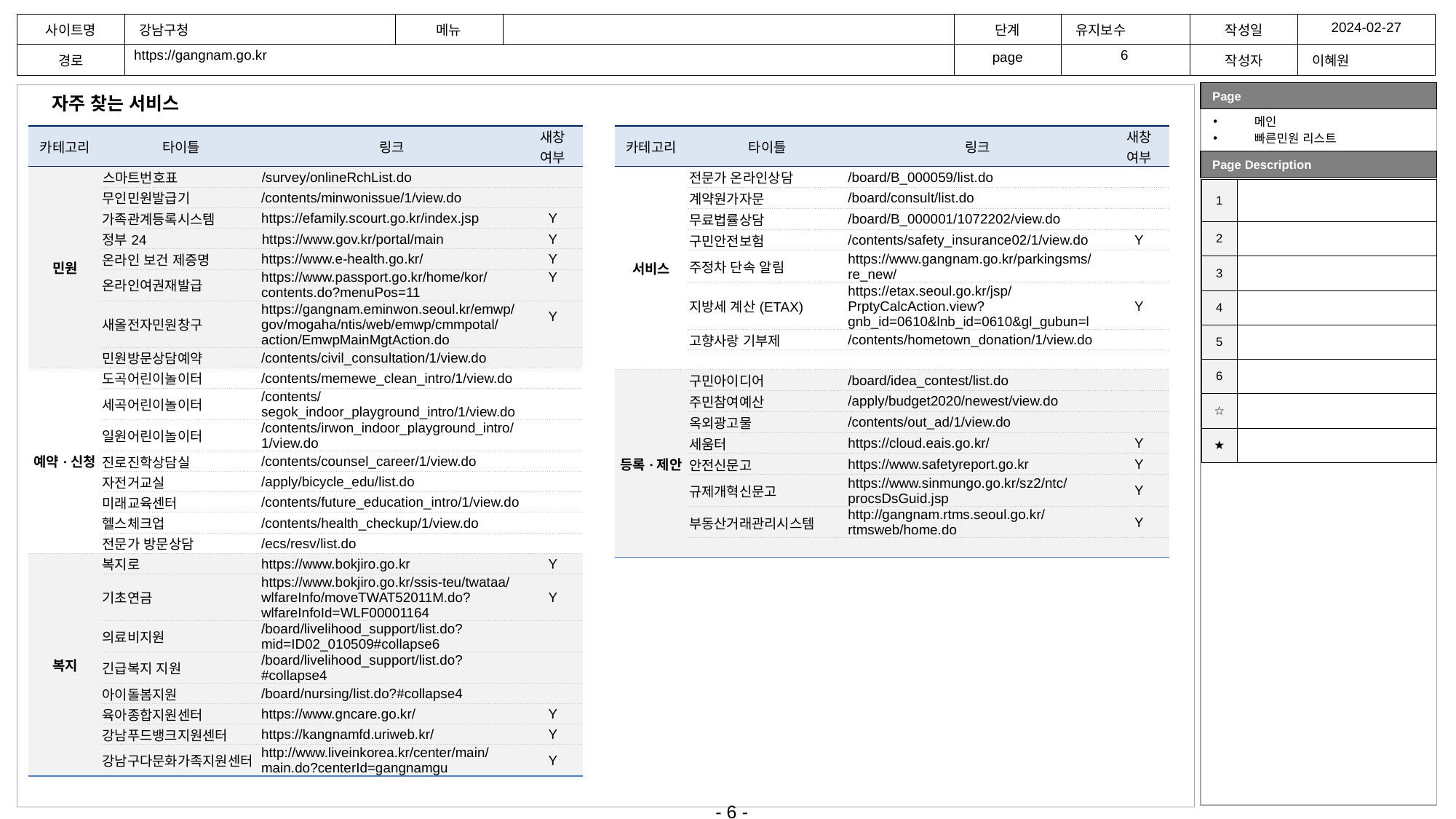

2024-02-27
6
https://gangnam.go.kr
자주 찾는 서비스
메인
빠른민원 리스트
| 카테고리 | 타이틀 | 링크 | 새창 여부 |
| --- | --- | --- | --- |
| 민원 | 스마트번호표 | /survey/onlineRchList.do |  |
|  | 무인민원발급기 | /contents/minwonissue/1/view.do |  |
|  | 가족관계등록시스템 | https://efamily.scourt.go.kr/index.jsp | Y |
|  | 정부24 | https://www.gov.kr/portal/main | Y |
|  | 온라인 보건 제증명 | https://www.e-health.go.kr/ | Y |
|  | 온라인여권재발급 | https://www.passport.go.kr/home/kor/contents.do?menuPos=11 | Y |
|  | 새올전자민원창구 | https://gangnam.eminwon.seoul.kr/emwp/gov/mogaha/ntis/web/emwp/cmmpotal/action/EmwpMainMgtAction.do | Y |
|  | 민원방문상담예약 | /contents/civil\_consultation/1/view.do |  |
| 예약·신청 | 도곡어린이놀이터 | /contents/memewe\_clean\_intro/1/view.do |  |
|  | 세곡어린이놀이터 | /contents/segok\_indoor\_playground\_intro/1/view.do |  |
|  | 일원어린이놀이터 | /contents/irwon\_indoor\_playground\_intro/1/view.do |  |
|  | 진로진학상담실 | /contents/counsel\_career/1/view.do |  |
|  | 자전거교실 | /apply/bicycle\_edu/list.do |  |
|  | 미래교육센터 | /contents/future\_education\_intro/1/view.do |  |
|  | 헬스체크업 | /contents/health\_checkup/1/view.do |  |
|  | 전문가 방문상담 | /ecs/resv/list.do |  |
| 복지 | 복지로 | https://www.bokjiro.go.kr | Y |
|  | 기초연금 | https://www.bokjiro.go.kr/ssis-teu/twataa/wlfareInfo/moveTWAT52011M.do?wlfareInfoId=WLF00001164 | Y |
|  | 의료비지원 | /board/livelihood\_support/list.do?mid=ID02\_010509#collapse6 |  |
|  | 긴급복지 지원 | /board/livelihood\_support/list.do?#collapse4 |  |
|  | 아이돌봄지원 | /board/nursing/list.do?#collapse4 |  |
|  | 육아종합지원센터 | https://www.gncare.go.kr/ | Y |
|  | 강남푸드뱅크지원센터 | https://kangnamfd.uriweb.kr/ | Y |
|  | 강남구다문화가족지원센터 | http://www.liveinkorea.kr/center/main/main.do?centerId=gangnamgu | Y |
| 카테고리 | 타이틀 | 링크 | 새창 여부 |
| --- | --- | --- | --- |
| 서비스 | 전문가 온라인상담 | /board/B\_000059/list.do |  |
|  | 계약원가자문 | /board/consult/list.do |  |
|  | 무료법률상담 | /board/B\_000001/1072202/view.do |  |
|  | 구민안전보험 | /contents/safety\_insurance02/1/view.do | Y |
|  | 주정차 단속 알림 | https://www.gangnam.go.kr/parkingsms/re\_new/ |  |
|  | 지방세 계산(ETAX) | https://etax.seoul.go.kr/jsp/PrptyCalcAction.view?gnb\_id=0610&lnb\_id=0610&gl\_gubun=l | Y |
|  | 고향사랑 기부제 | /contents/hometown\_donation/1/view.do |  |
|  |  |  |  |
| 등록·제안 | 구민아이디어 | /board/idea\_contest/list.do |  |
|  | 주민참여예산 | /apply/budget2020/newest/view.do |  |
|  | 옥외광고물 | /contents/out\_ad/1/view.do |  |
|  | 세움터 | https://cloud.eais.go.kr/ | Y |
|  | 안전신문고 | https://www.safetyreport.go.kr | Y |
|  | 규제개혁신문고 | https://www.sinmungo.go.kr/sz2/ntc/procsDsGuid.jsp | Y |
|  | 부동산거래관리시스템 | http://gangnam.rtms.seoul.go.kr/rtmsweb/home.do | Y |
|  |  |  |  |
| 1 |  |
| --- | --- |
| 2 |  |
| 3 |  |
| 4 |  |
| 5 |  |
| 6 |  |
| ☆ |  |
| ★ |  |